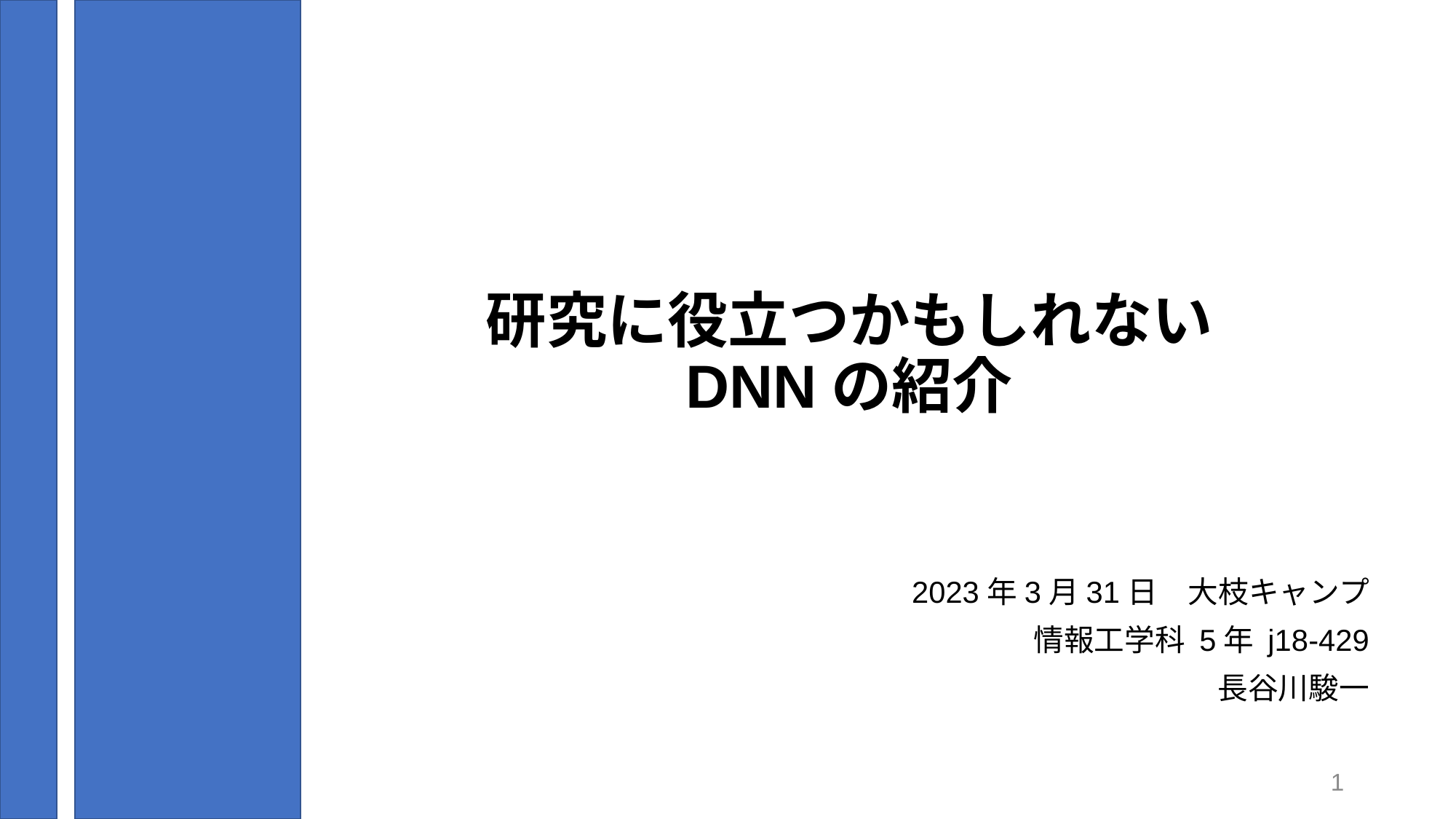

# 研究に役立つかもしれない DNNの紹介
2023年3月31日　大枝キャンプ
情報工学科 5年 j18-429
長谷川駿一

1